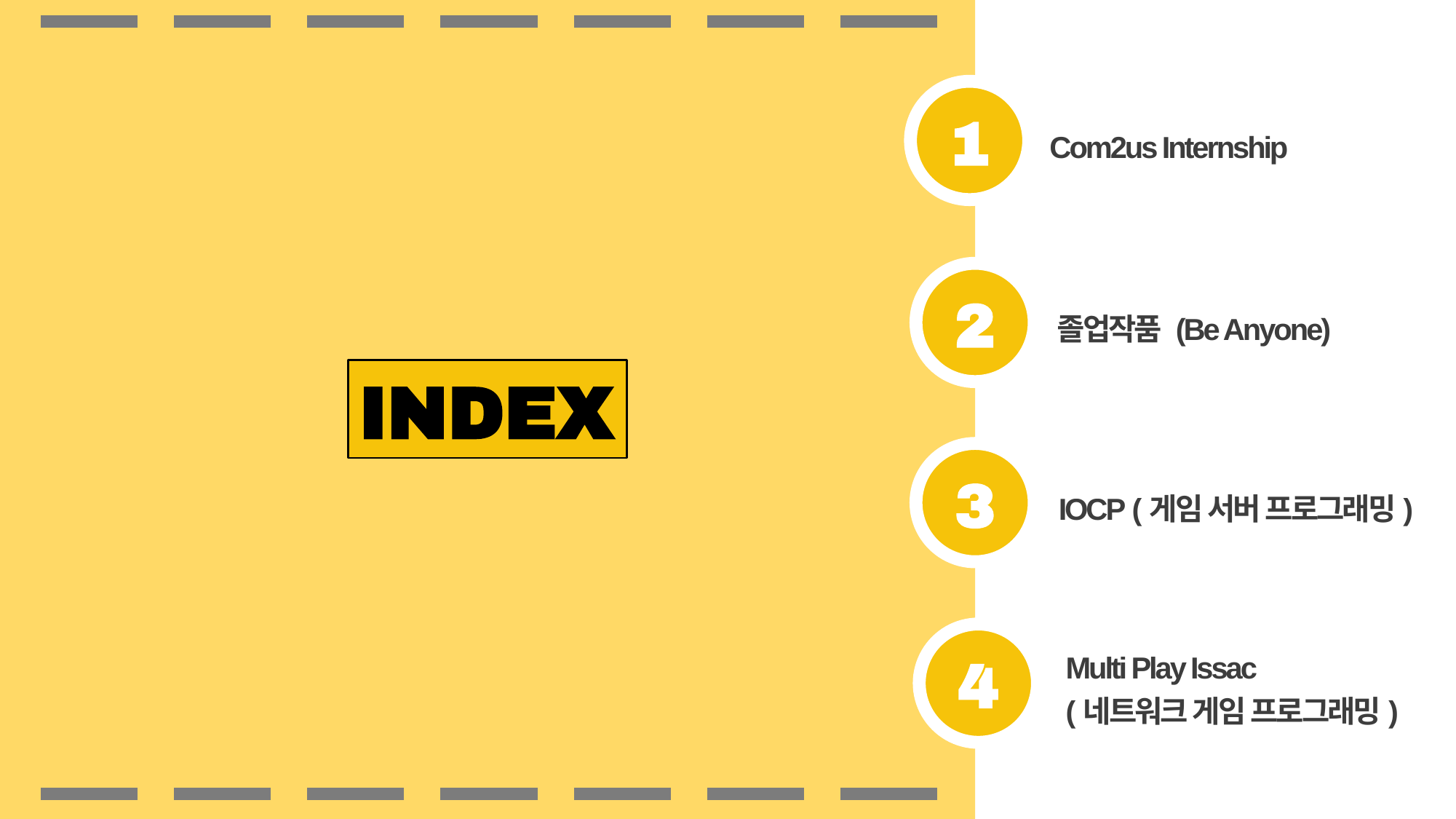

1
Com2us Internship
2
졸업작품 (Be Anyone)
INDEX
3
IOCP (게임 서버 프로그래밍)
4
Multi Play Issac
(네트워크 게임 프로그래밍)